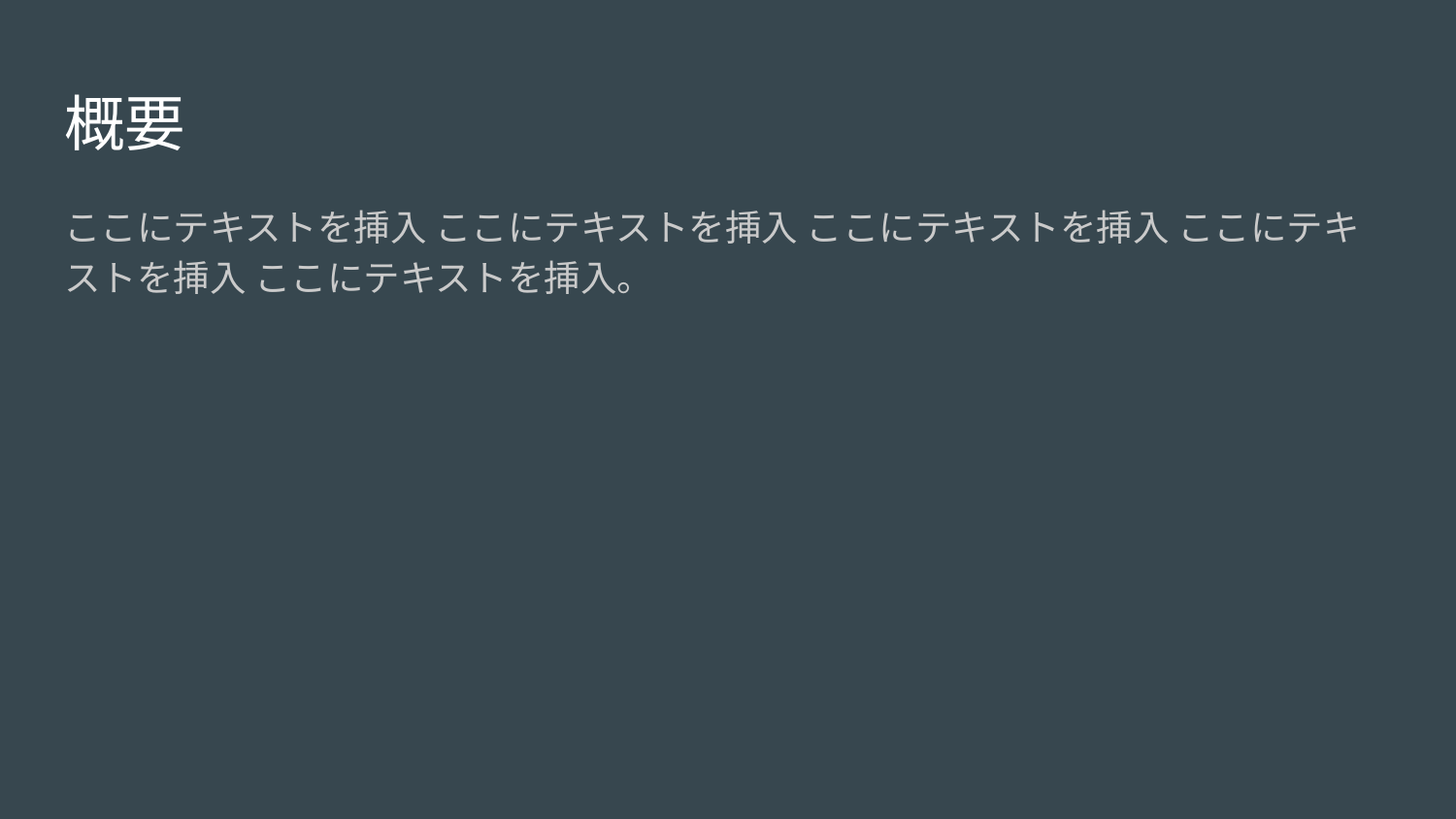

# 概要
ここにテキストを挿入 ここにテキストを挿入 ここにテキストを挿入 ここにテキストを挿入 ここにテキストを挿入。